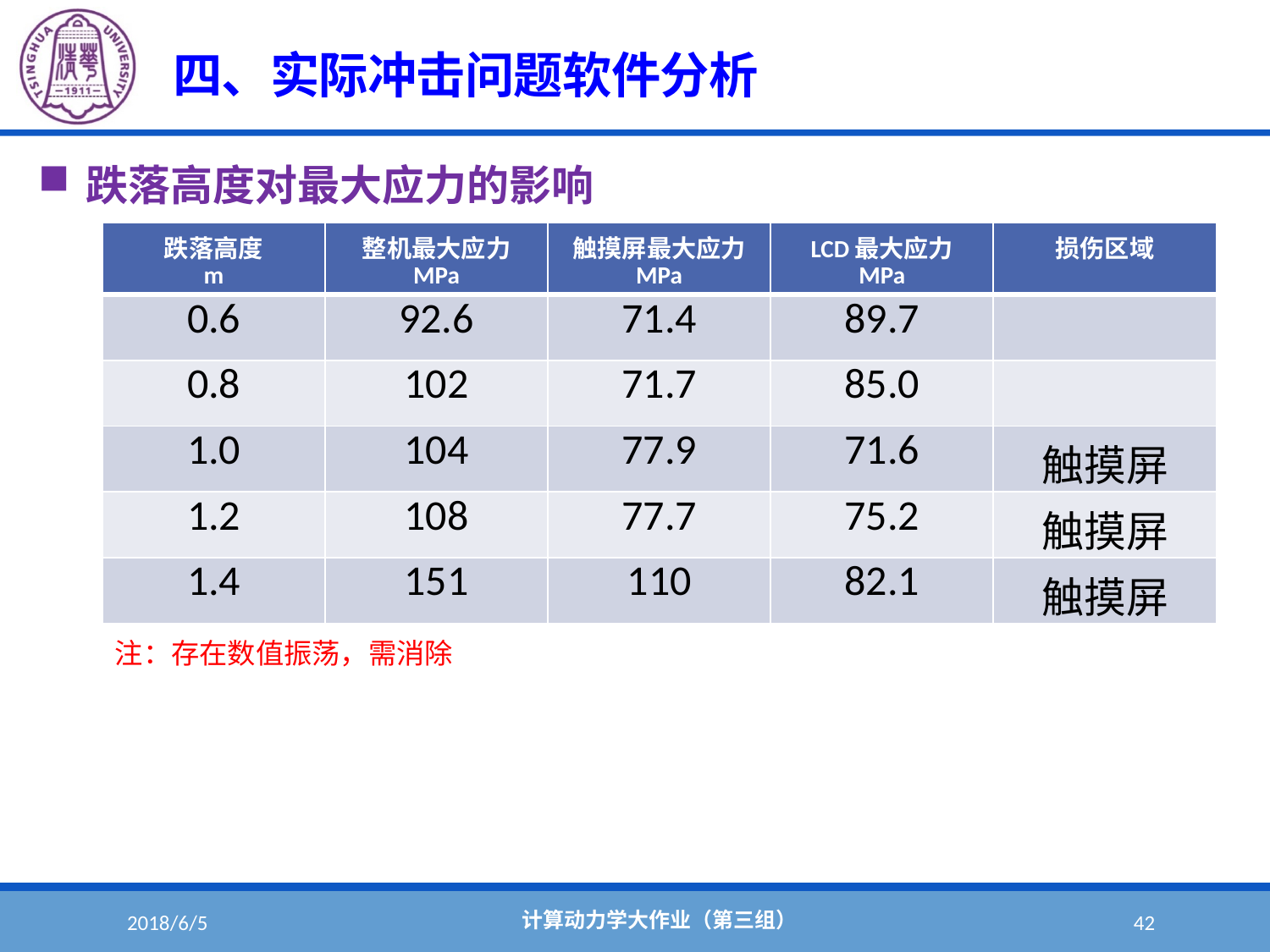

#
四、实际冲击问题软件分析
跌落高度对最大应力的影响
| 跌落高度 m | 整机最大应力 MPa | 触摸屏最大应力 MPa | LCD最大应力 MPa | 损伤区域 |
| --- | --- | --- | --- | --- |
| 0.6 | 92.6 | 71.4 | 89.7 |  |
| 0.8 | 102 | 71.7 | 85.0 |  |
| 1.0 | 104 | 77.9 | 71.6 | 触摸屏 |
| 1.2 | 108 | 77.7 | 75.2 | 触摸屏 |
| 1.4 | 151 | 110 | 82.1 | 触摸屏 |
注：存在数值振荡，需消除
计算动力学大作业（第三组）
2018/6/5
42